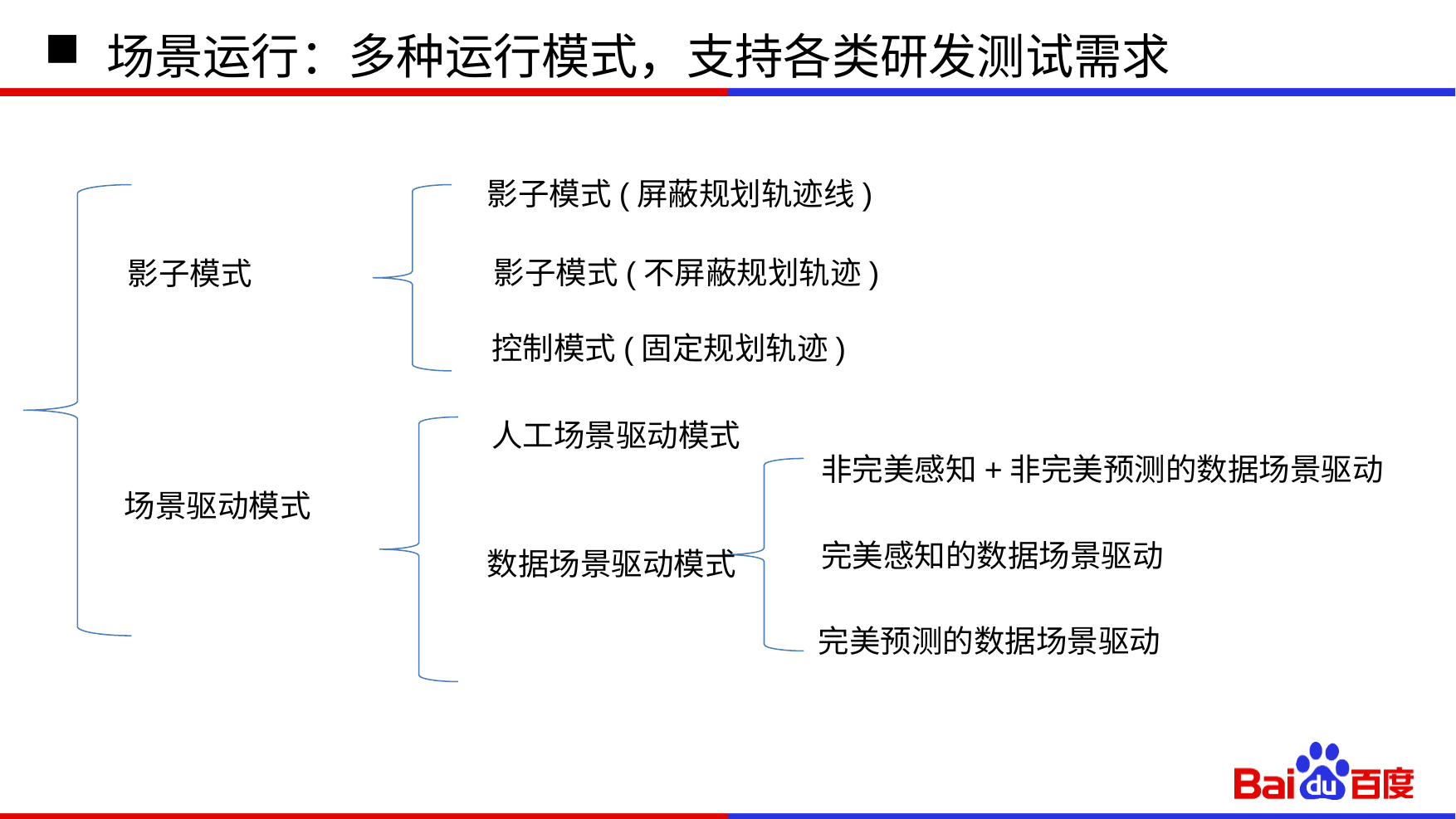

# 场景运行：多种运行模式，支持各类研发测试需求
影子模式(屏蔽规划轨迹线)

影子模式(不屏蔽规划轨迹)
影子模式
控制模式(固定规划轨迹)
人工场景驱动模式

非完美感知+非完美预测的数据场景驱动

场景驱动模式
完美感知的数据场景驱动
数据场景驱动模式
完美预测的数据场景驱动